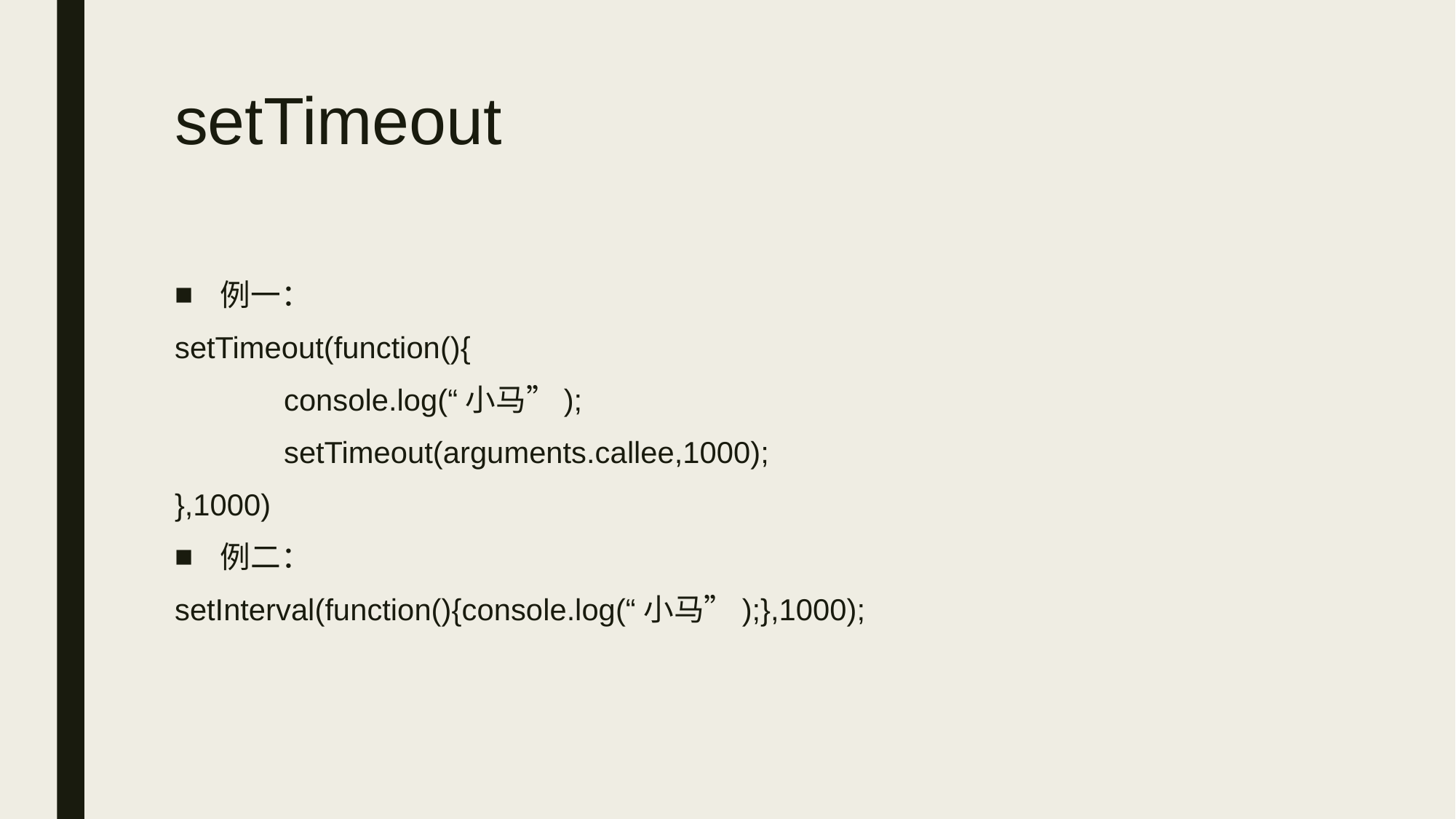

# setTimeout
例一：
setTimeout(function(){
	console.log(“小马”);
	setTimeout(arguments.callee,1000);
},1000)
例二：
setInterval(function(){console.log(“小马”);},1000);